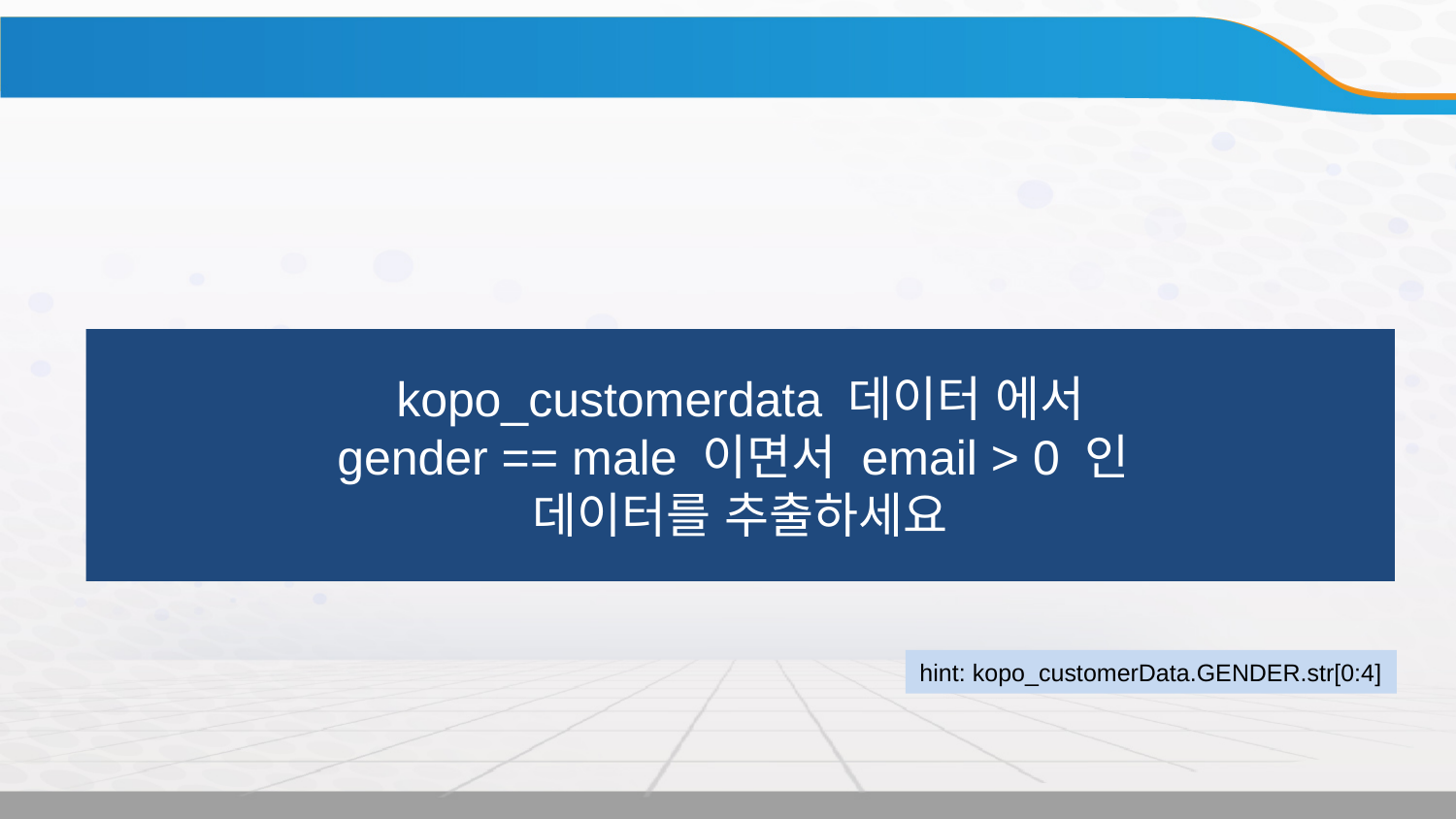

실습
kopo_customerdata 데이터 에서
gender == male 이면서 email > 0 인
데이터를 추출하세요
hint: kopo_customerData.GENDER.str[0:4]